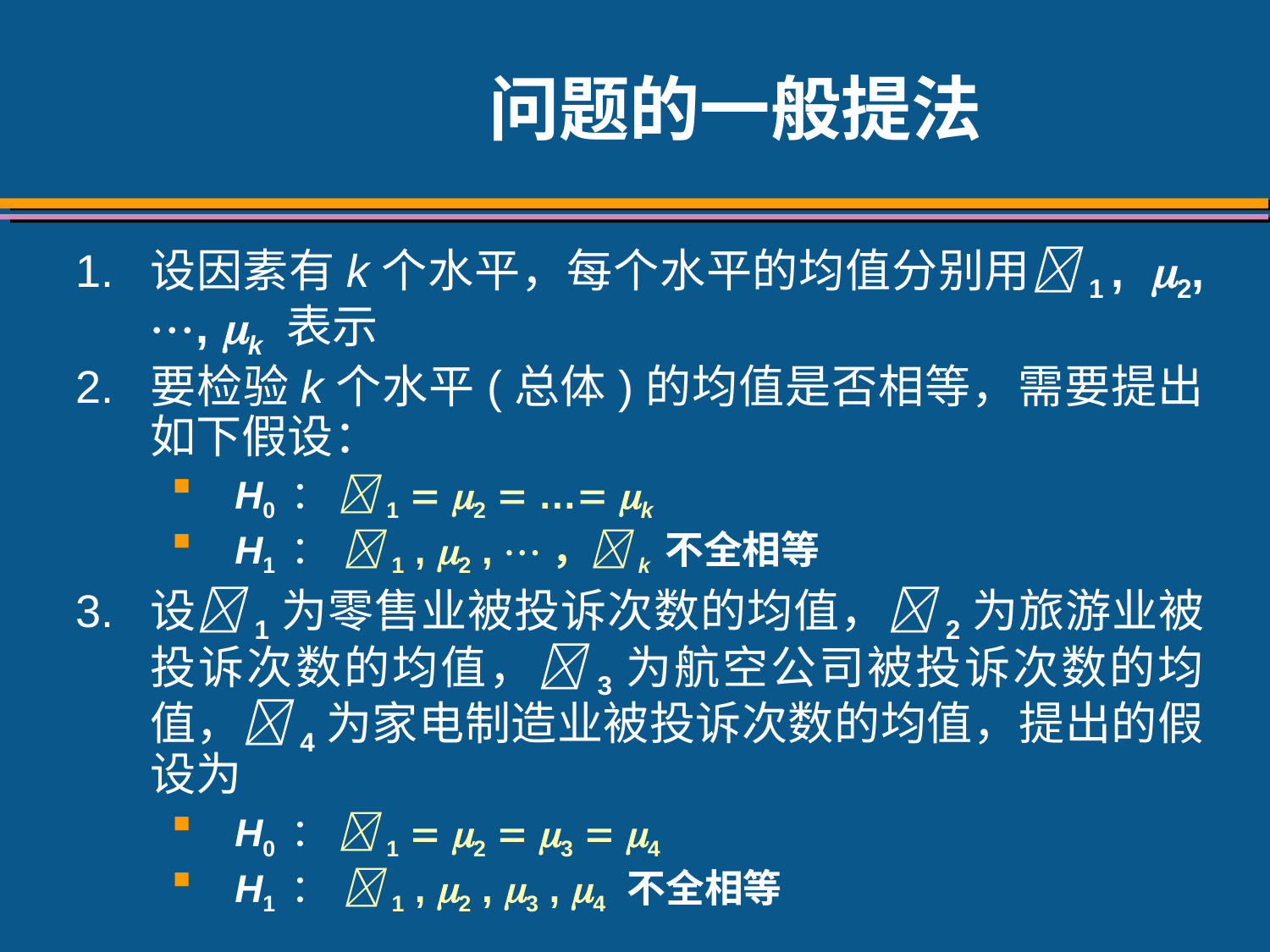

# 问题的一般提法
设因素有k个水平，每个水平的均值分别用μ1 ,  μ2, …, μk 表示
要检验k个水平(总体)的均值是否相等，需要提出如下假设：
H0 ： μ1 = μ2 = …= μk
H1 ：  μ1 , μ2 , …，μk 不全相等
设μ1为零售业被投诉次数的均值，μ2为旅游业被投诉次数的均值，μ3为航空公司被投诉次数的均值，μ4为家电制造业被投诉次数的均值，提出的假设为
H0 ： μ1 = μ2 = μ3 = μ4
H1 ：  μ1 , μ2 , μ3 , μ4  不全相等